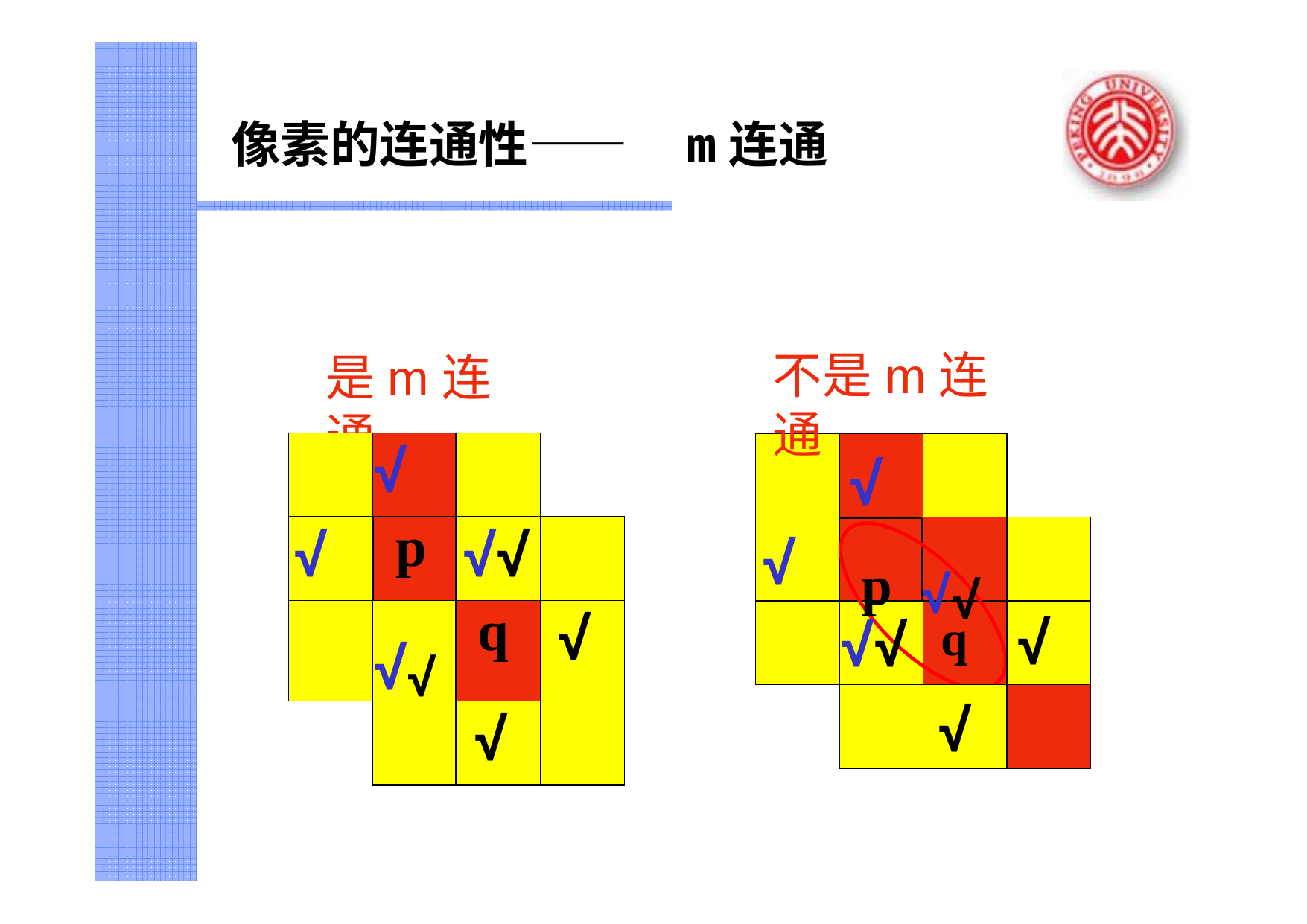

# 像素的连通性——	m连通
不是m连通
是m连通
|  | √ |  |  |
| --- | --- | --- | --- |
| √ | p | √√ |  |
|  | √√ | q | √ |
|  |  | √ |  |

√

p	√√

√

√
√√ q

√